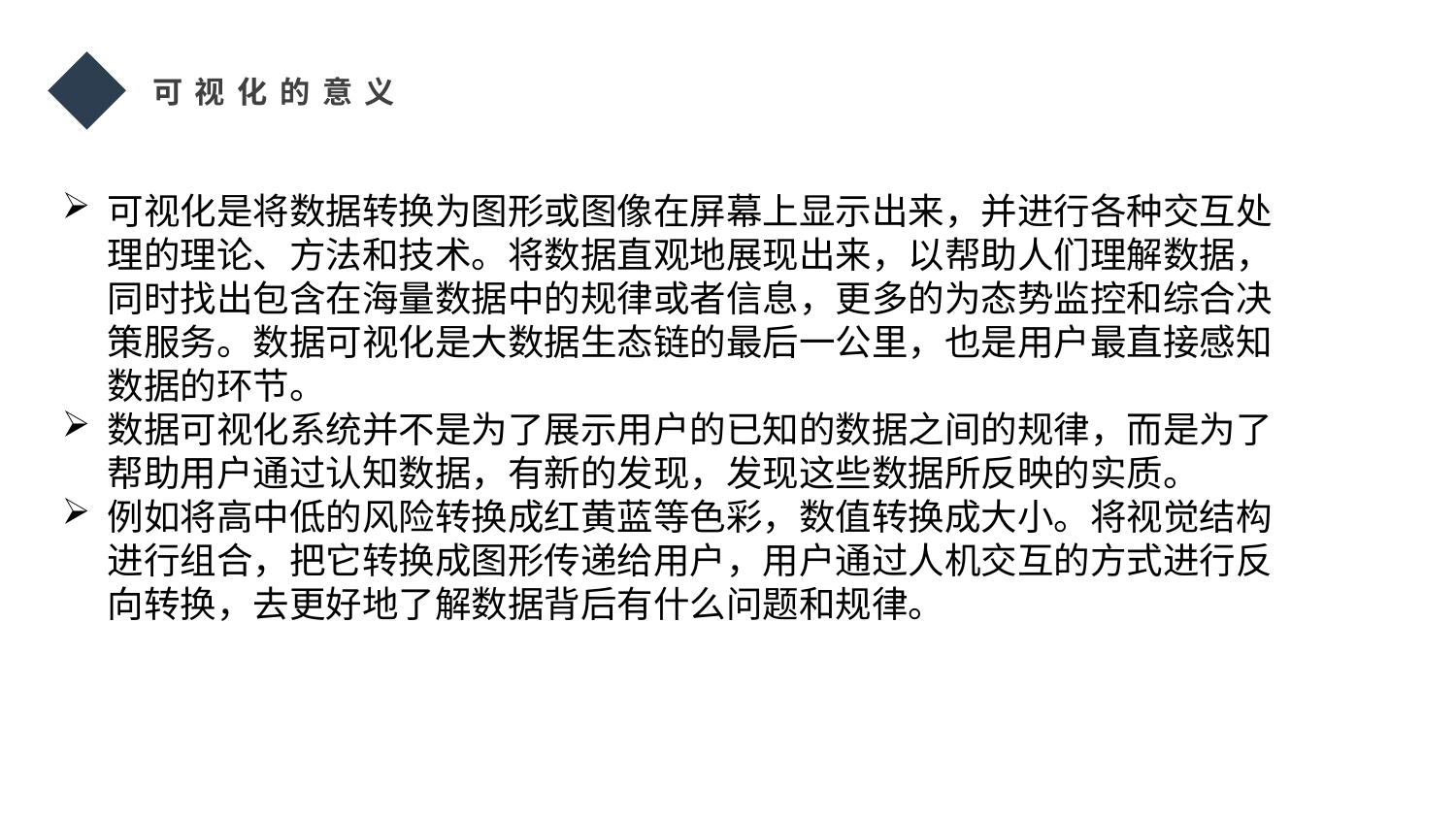

可视化的意义
可视化是将数据转换为图形或图像在屏幕上显示出来，并进行各种交互处理的理论、方法和技术。将数据直观地展现出来，以帮助人们理解数据，同时找出包含在海量数据中的规律或者信息，更多的为态势监控和综合决策服务。数据可视化是大数据生态链的最后一公里，也是用户最直接感知数据的环节。
数据可视化系统并不是为了展示用户的已知的数据之间的规律，而是为了帮助用户通过认知数据，有新的发现，发现这些数据所反映的实质。
例如将高中低的风险转换成红黄蓝等色彩，数值转换成大小。将视觉结构进行组合，把它转换成图形传递给用户，用户通过人机交互的方式进行反向转换，去更好地了解数据背后有什么问题和规律。